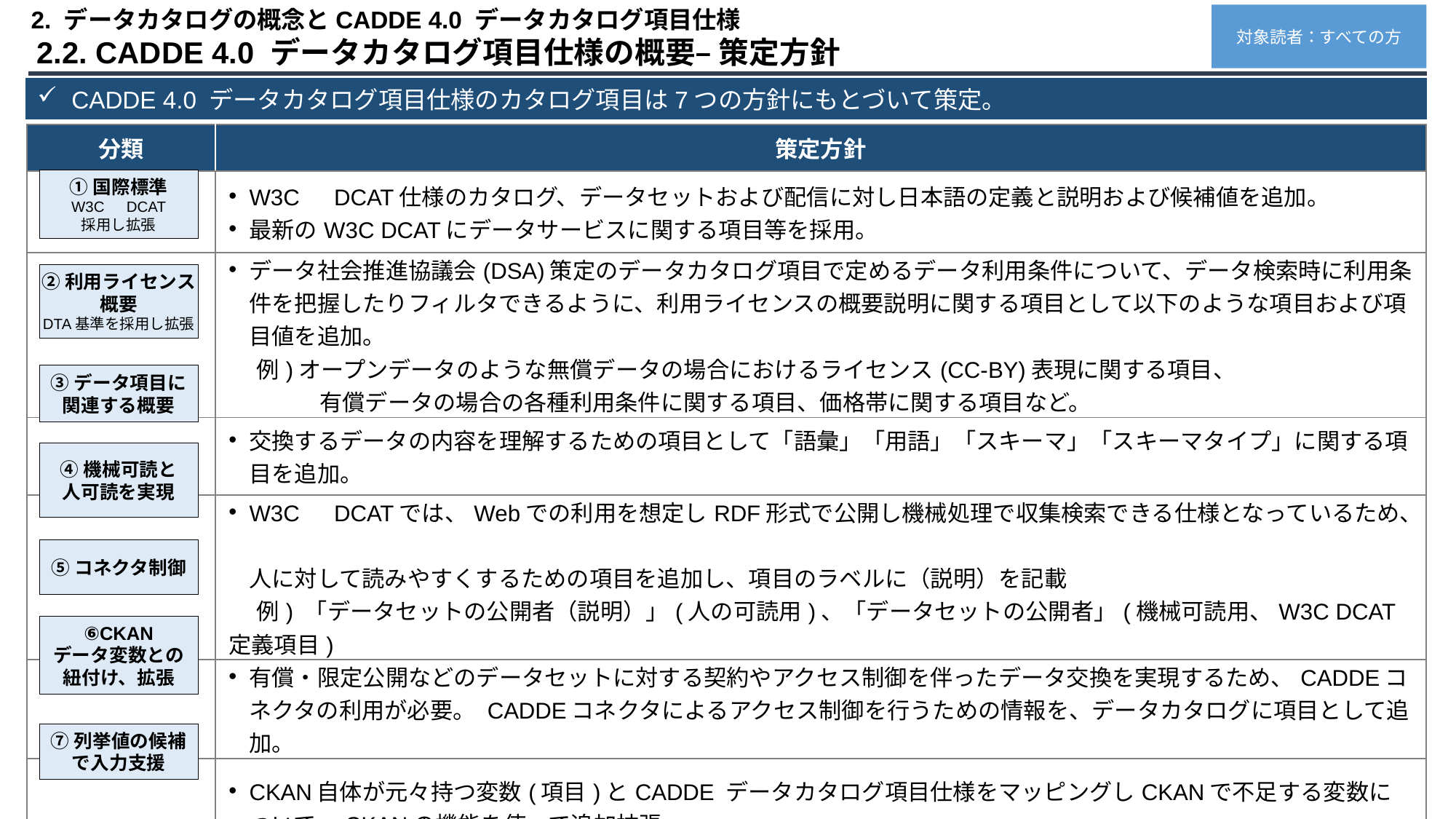

2. データカタログの概念とCADDE 4.0 データカタログ項目仕様
対象読者：すべての方
 2.2. CADDE 4.0 データカタログ項目仕様の概要– 策定方針
CADDE 4.0 データカタログ項目仕様のカタログ項目は7つの方針にもとづいて策定。
| 分類 | 策定方針 |
| --- | --- |
|  | W3C　DCAT仕様のカタログ、データセットおよび配信に対し日本語の定義と説明および候補値を追加。 最新のW3C DCATにデータサービスに関する項目等を採用。 |
|  | データ社会推進協議会(DSA)策定のデータカタログ項目で定めるデータ利用条件について、データ検索時に利用条件を把握したりフィルタできるように、利用ライセンスの概要説明に関する項目として以下のような項目および項目値を追加。 　 例)オープンデータのような無償データの場合におけるライセンス(CC-BY)表現に関する項目、 　　　　有償データの場合の各種利用条件に関する項目、価格帯に関する項目など。 |
|  | 交換するデータの内容を理解するための項目として「語彙」「用語」「スキーマ」「スキーマタイプ」に関する項目を追加。 |
|  | W3C　DCATでは、Webでの利用を想定しRDF形式で公開し機械処理で収集検索できる仕様となっているため、 人に対して読みやすくするための項目を追加し、項目のラベルに（説明）を記載 　 例) 「データセットの公開者（説明）」(人の可読用)、「データセットの公開者」(機械可読用、W3C DCAT定義項目) |
|  | 有償・限定公開などのデータセットに対する契約やアクセス制御を伴ったデータ交換を実現するため、CADDEコネクタの利用が必要。 CADDEコネクタによるアクセス制御を行うための情報を、データカタログに項目として追加。 |
|  | CKAN自体が元々持つ変数(項目)とCADDE データカタログ項目仕様をマッピングしCKANで不足する変数について、CKANの機能を使って追加拡張。 |
|  | 項目値を特定の文字列・数値の集合から選ぶ項目を定義。この定義した項目値のリストを参考として一覧化。 CADDE データカタログ作成ツールでは、定義した項目値が表示され入力の容易化を実現。 |
①国際標準
W3C　DCAT
採用し拡張
②利用ライセンス
概要
DTA基準を採用し拡張
③データ項目に
関連する概要
④機械可読と
人可読を実現
⑤コネクタ制御
⑥CKAN
データ変数との
紐付け、拡張
⑦列挙値の候補で入力支援